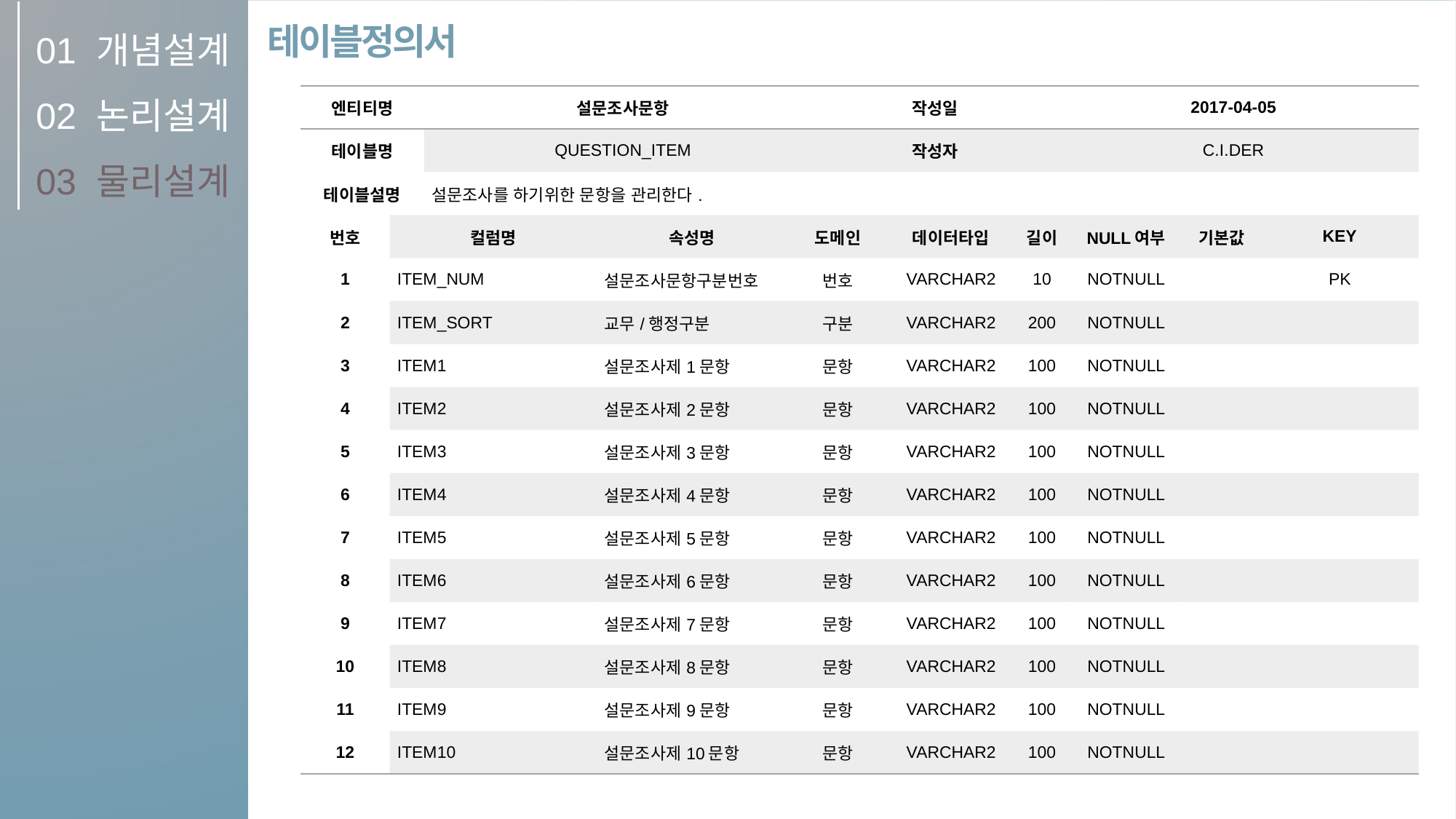

01
02
03
개념설계
논리설계
물리설계

테이블정의서
| 엔티티명 |  | 설문조사문항 |  |  | 작성일 |  |  | 2017-04-05 |  |  |  |
| --- | --- | --- | --- | --- | --- | --- | --- | --- | --- | --- | --- |
| 테이블명 |  | QUESTION\_ITEM |  |  | 작성자 |  |  | C.I.DER |  |  |  |
| 테이블설명 |  | 설문조사를 하기위한 문항을 관리한다. |  |  |  |  |  |  |  |  |  |
| 번호 | 컬럼명 |  | 속성명 | 도메인 |  | 데이터타입 | 길이 |  | NULL여부 | 기본값 | KEY |
| 1 | ITEM\_NUM |  | 설문조사문항구분번호 | 번호 |  | VARCHAR2 | 10 |  | NOTNULL |  | PK |
| 2 | ITEM\_SORT |  | 교무/행정구분 | 구분 |  | VARCHAR2 | 200 |  | NOTNULL |  |  |
| 3 | ITEM1 |  | 설문조사제1문항 | 문항 |  | VARCHAR2 | 100 |  | NOTNULL |  |  |
| 4 | ITEM2 |  | 설문조사제2문항 | 문항 |  | VARCHAR2 | 100 |  | NOTNULL |  |  |
| 5 | ITEM3 |  | 설문조사제3문항 | 문항 |  | VARCHAR2 | 100 |  | NOTNULL |  |  |
| 6 | ITEM4 |  | 설문조사제4문항 | 문항 |  | VARCHAR2 | 100 |  | NOTNULL |  |  |
| 7 | ITEM5 |  | 설문조사제5문항 | 문항 |  | VARCHAR2 | 100 |  | NOTNULL |  |  |
| 8 | ITEM6 |  | 설문조사제6문항 | 문항 |  | VARCHAR2 | 100 |  | NOTNULL |  |  |
| 9 | ITEM7 |  | 설문조사제7문항 | 문항 |  | VARCHAR2 | 100 |  | NOTNULL |  |  |
| 10 | ITEM8 |  | 설문조사제8문항 | 문항 |  | VARCHAR2 | 100 |  | NOTNULL |  |  |
| 11 | ITEM9 |  | 설문조사제9문항 | 문항 |  | VARCHAR2 | 100 |  | NOTNULL |  |  |
| 12 | ITEM10 |  | 설문조사제10문항 | 문항 |  | VARCHAR2 | 100 |  | NOTNULL |  |  |